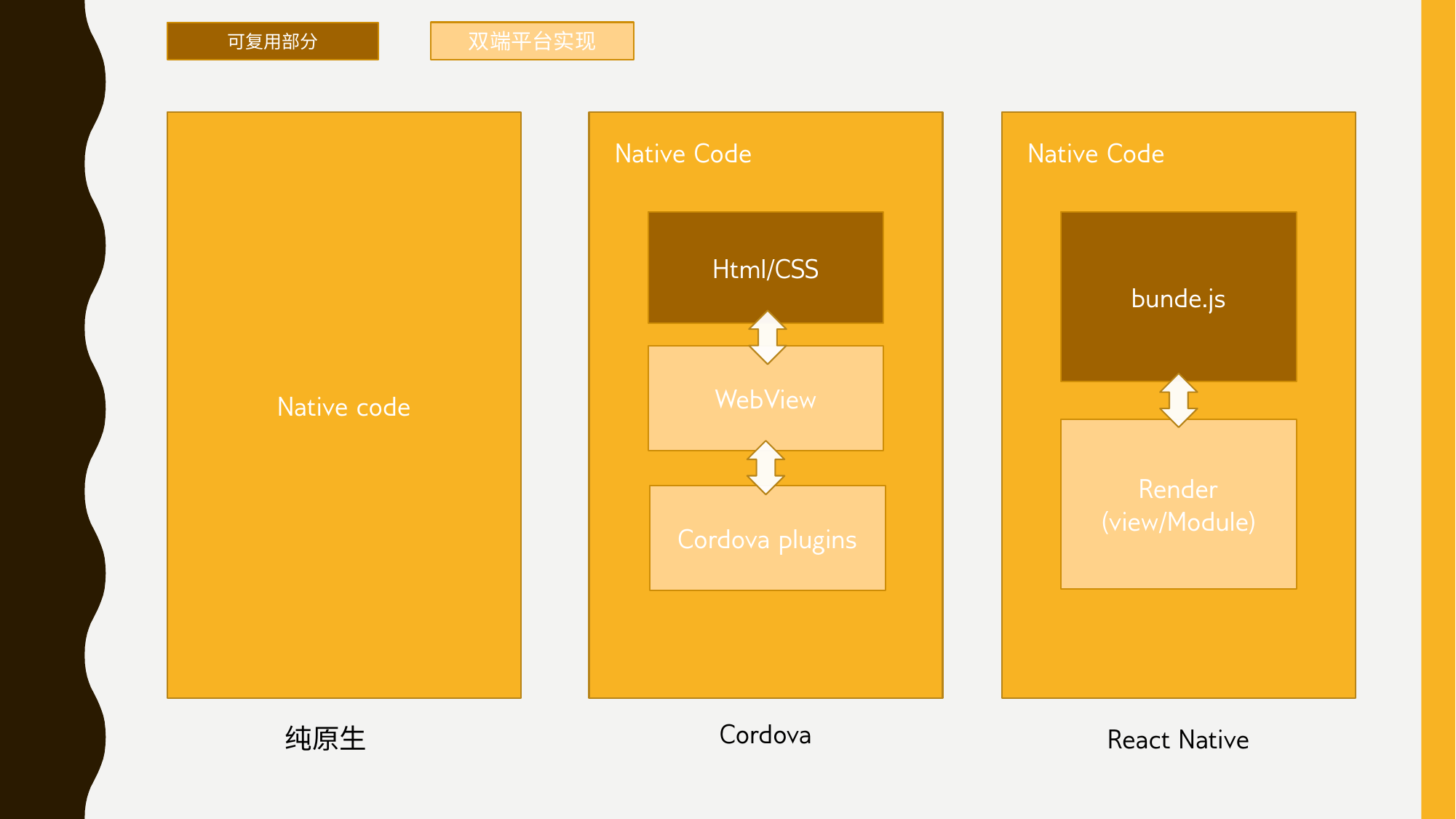

双端平台实现
可复用部分
Native code

Native Code
Native Code
bunde.js
Html/CSS

WebView

Render
(view/Module)

Cordova plugins
Cordova
React Native
纯原生